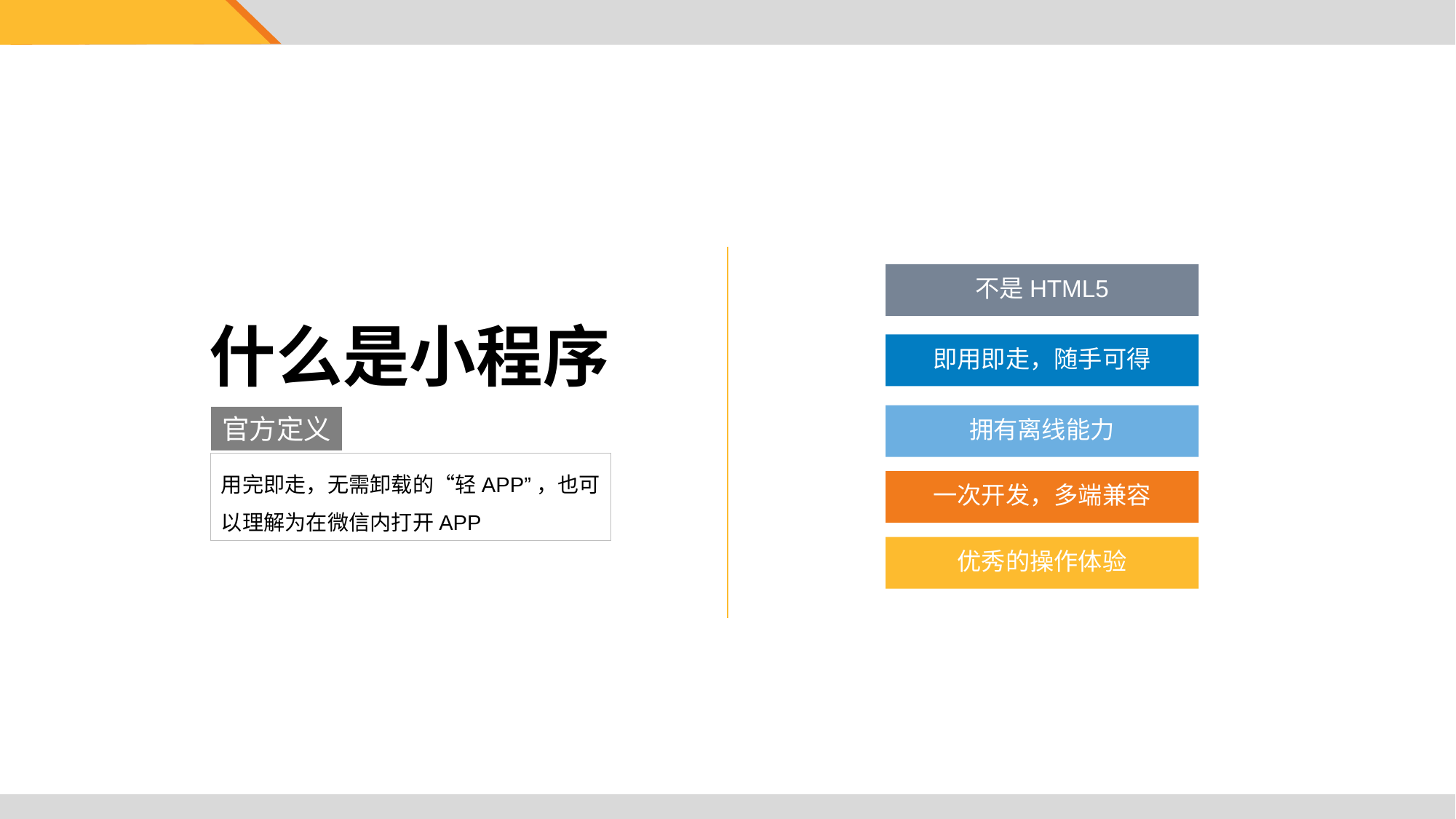

不是HTML5
什么是小程序

即用即走，随手可得

官方定义
拥有离线能力
用完即走，无需卸载的“轻APP”，也可以理解为在微信内打开APP

一次开发，多端兼容

优秀的操作体验